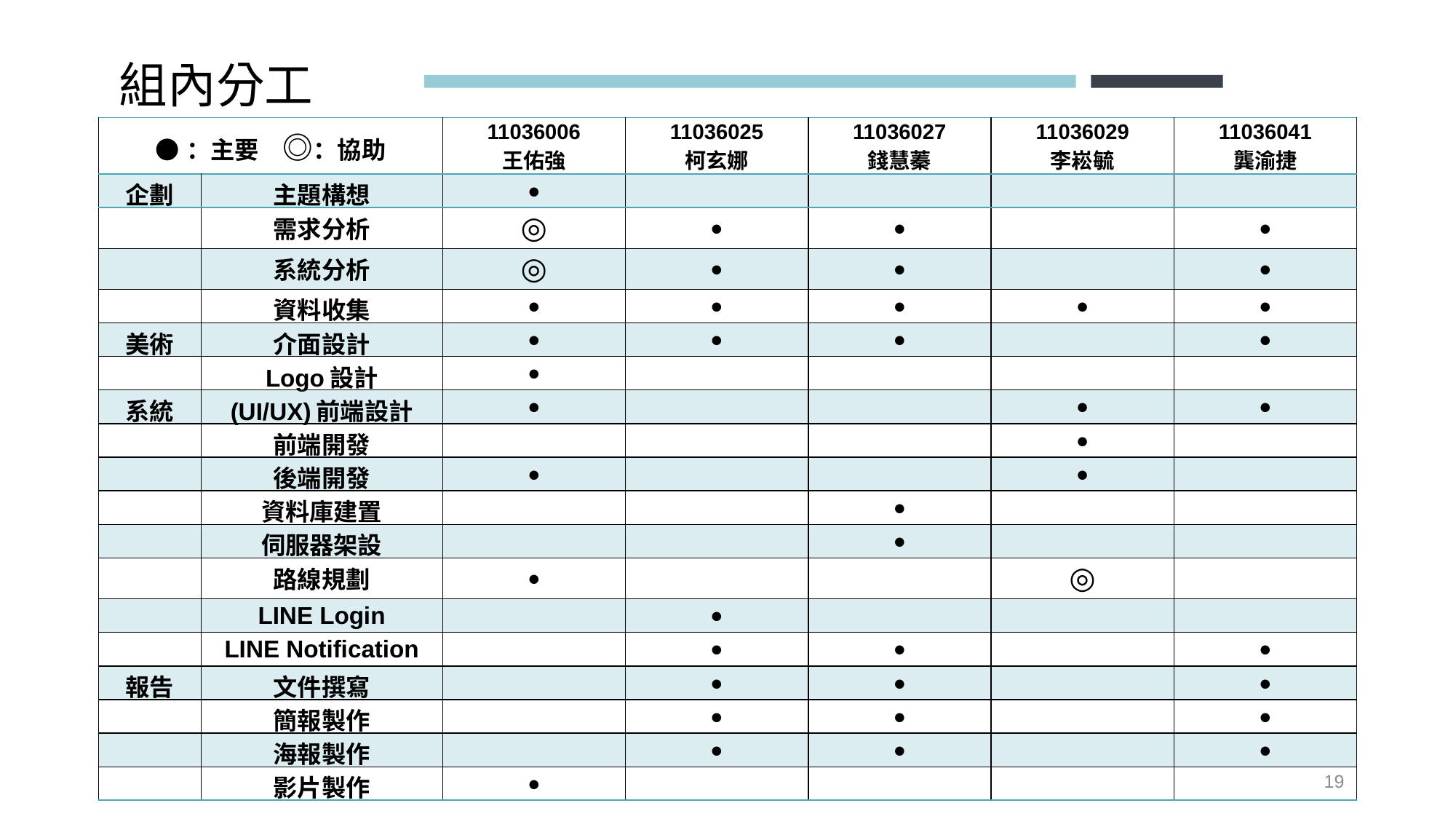

組內分工
| ●：主要　◎：協助 |  | 11036006 王佑強 | 11036025 柯玄娜 | 11036027 錢慧蓁 | 11036029 李崧毓 | 11036041 龔渝捷 |
| --- | --- | --- | --- | --- | --- | --- |
| 企劃 | 主題構想 | ● |  |  |  |  |
|  | 需求分析 | ◎ | ● | ● |  | ● |
|  | 系統分析 | ◎ | ● | ● |  | ● |
|  | 資料收集 | ● | ● | ● | ● | ● |
| 美術 | 介面設計 | ● | ● | ● |  | ● |
|  | Logo設計 | ● |  |  |  |  |
| 系統 | (UI/UX)前端設計 | ● |  |  | ● | ● |
|  | 前端開發 |  |  |  | ● |  |
|  | 後端開發 | ● |  |  | ● |  |
|  | 資料庫建置 |  |  | ● |  |  |
|  | 伺服器架設 |  |  | ● |  |  |
|  | 路線規劃 | ● |  |  | ◎ |  |
|  | LINE Login |  | ● |  |  |  |
|  | LINE Notification |  | ● | ● |  | ● |
| 報告 | 文件撰寫 |  | ● | ● |  | ● |
|  | 簡報製作 |  | ● | ● |  | ● |
|  | 海報製作 |  | ● | ● |  | ● |
|  | 影片製作 | ● |  |  |  |  |
19